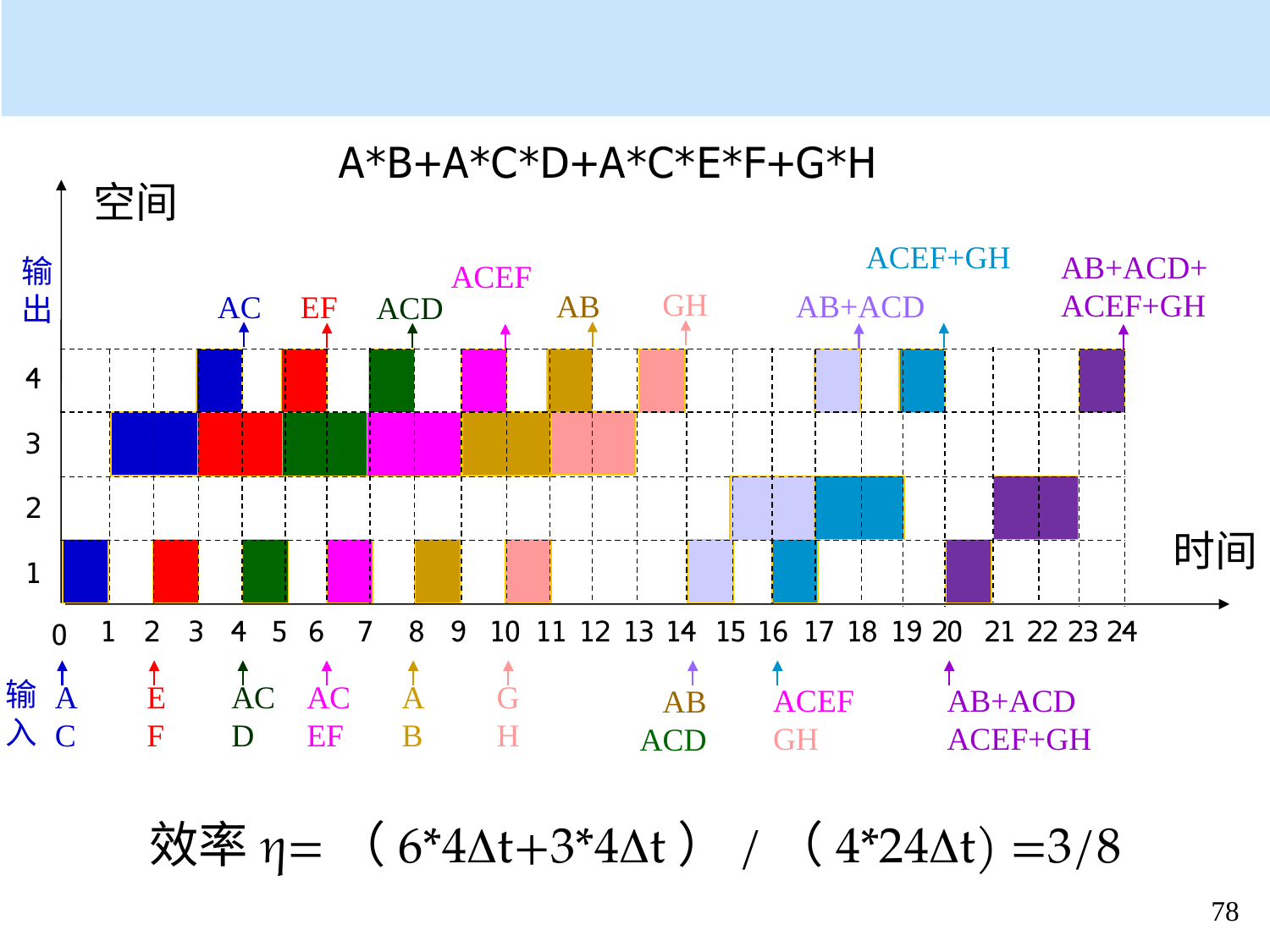

A*B+A*C*D+A*C*E*F+G*H
空间

ACEF+GH
AB+ACD+
ACEF+GH
输
出
ACEF
GH
AB+ACD
AB
AC
EF
ACD

4

3

2
时间

1

1
2
3
4
5
6
7
8
9
10
11
12
13
14
15
16
17
18
19
20
21
22
23
24
0
A
C
E
F
AC
D
AC
EF
A
B
G
H
AB
ACD
ACEF
GH
AB+ACD
ACEF+GH
输
入
效率η=（6*4Δt+3*4Δt）/（4*24Δt) =3/8